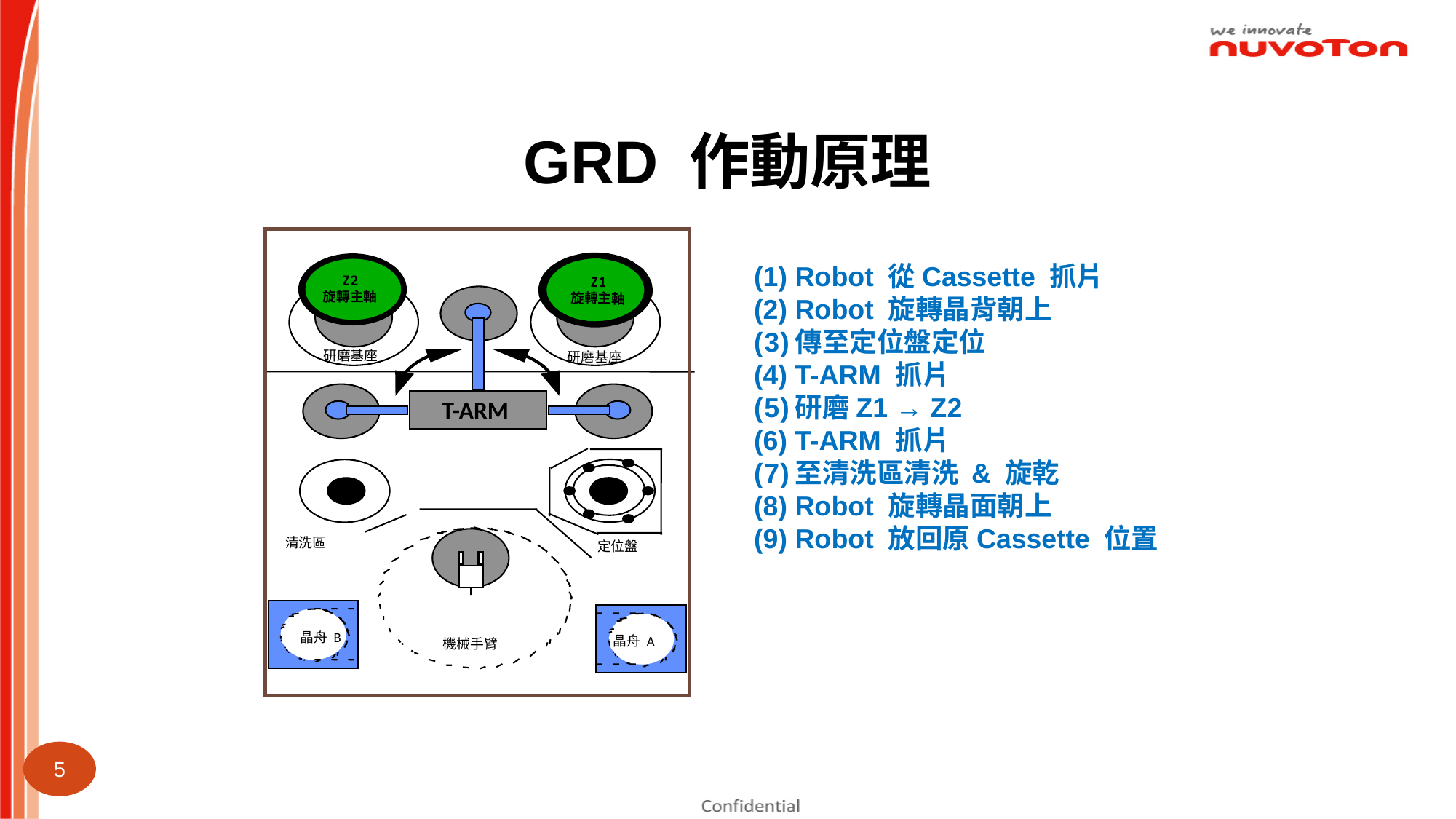

GRD 作動原理

Robot 從Cassette 抓片
Robot 旋轉晶背朝上
傳至定位盤定位
T-ARM 抓片
研磨Z1 → Z2
T-ARM 抓片
至清洗區清洗 & 旋乾
Robot 旋轉晶面朝上
Robot 放回原Cassette 位置

Z2
旋轉主軸
Z1
旋轉主軸

研磨基座
研磨基座

   T-ARM

 清洗區

定位盤

晶舟 B
晶舟 A
機械手臂

5